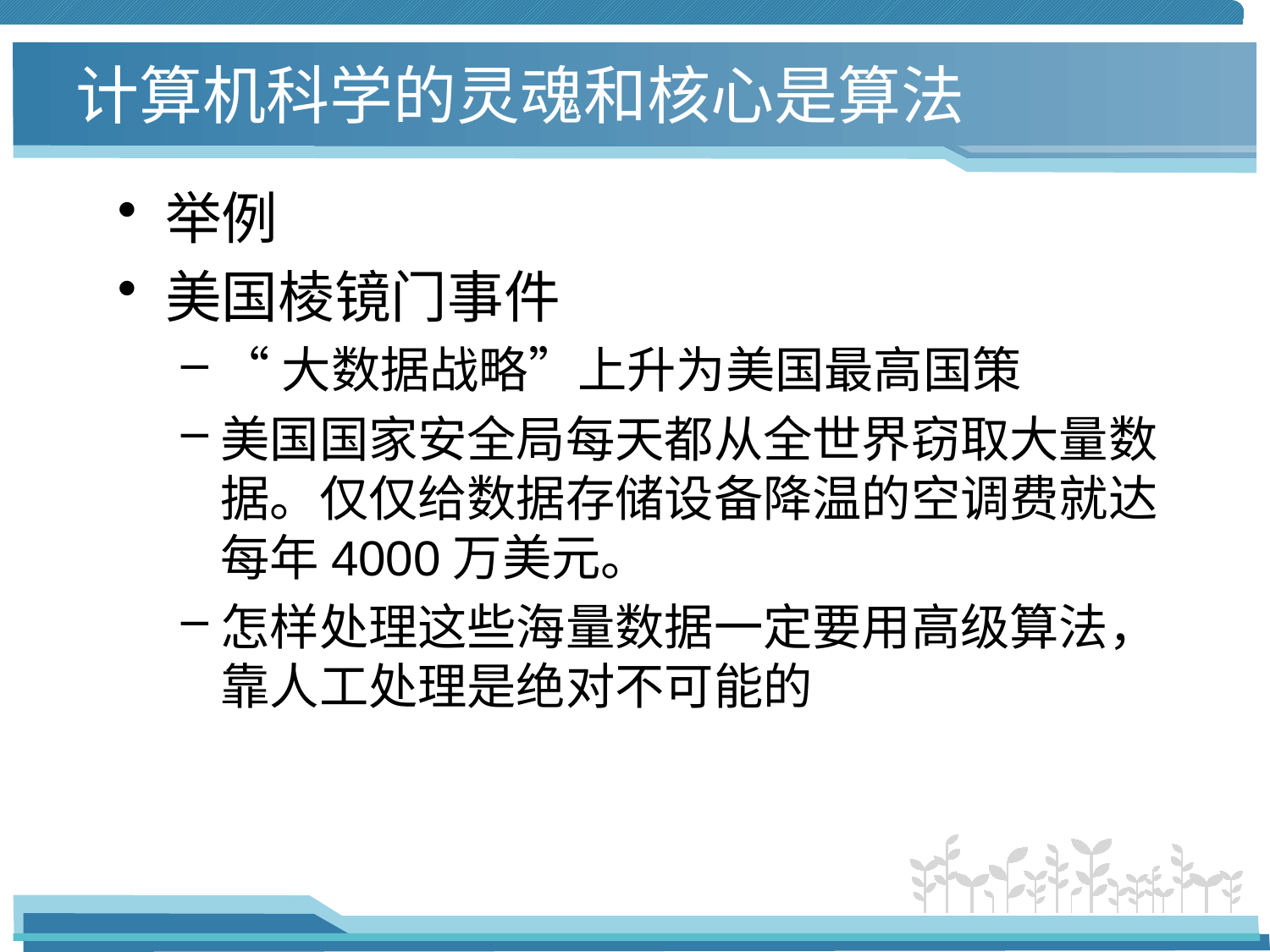

# 计算机科学的灵魂和核心是算法
举例
美国棱镜门事件
“大数据战略”上升为美国最高国策
美国国家安全局每天都从全世界窃取大量数据。仅仅给数据存储设备降温的空调费就达每年4000万美元。
怎样处理这些海量数据一定要用高级算法，靠人工处理是绝对不可能的